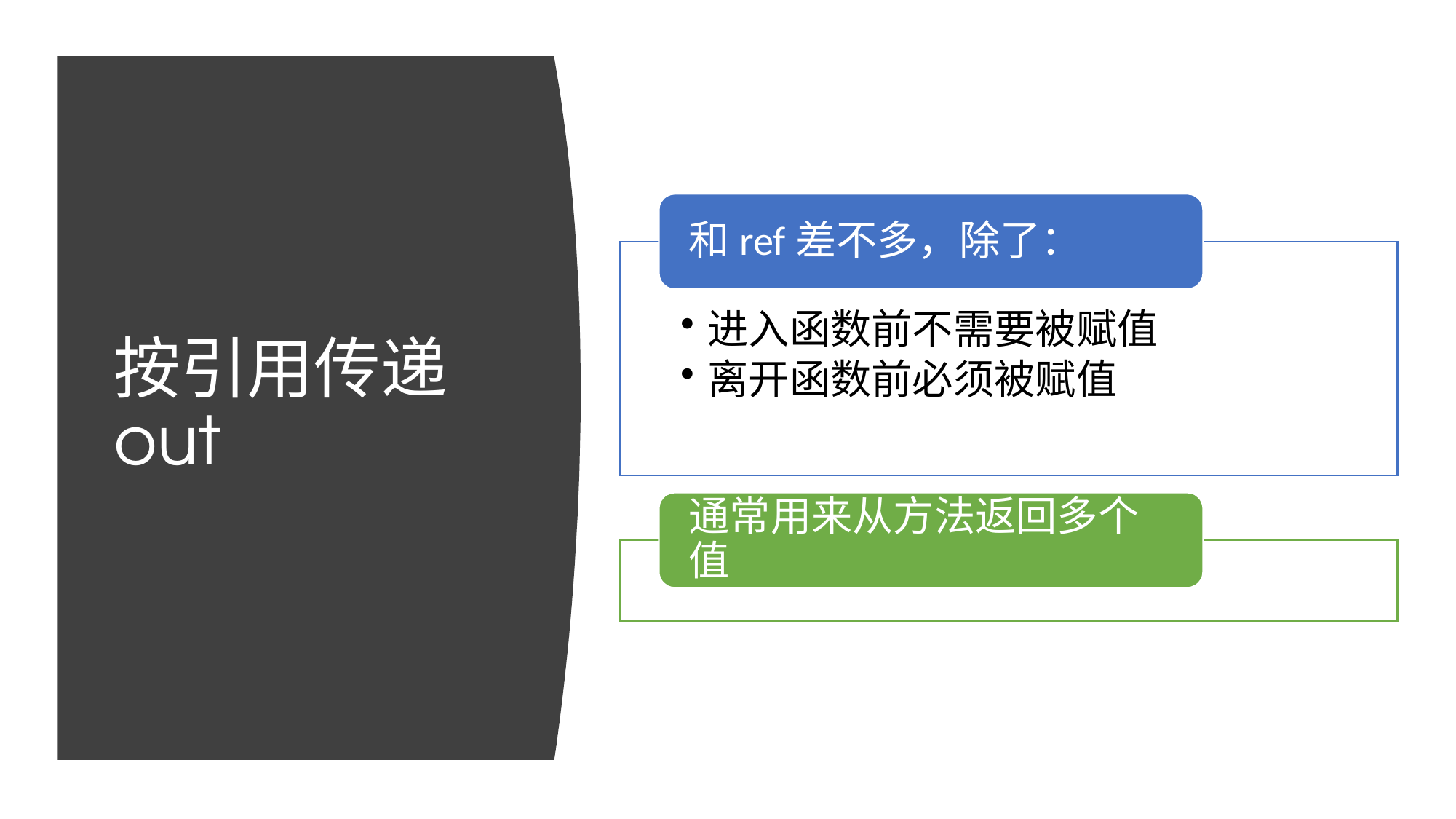

进入函数前不需要被赋值
离开函数前必须被赋值
和ref差不多，除了：
通常用来从方法返回多个值

# 按引用传递out